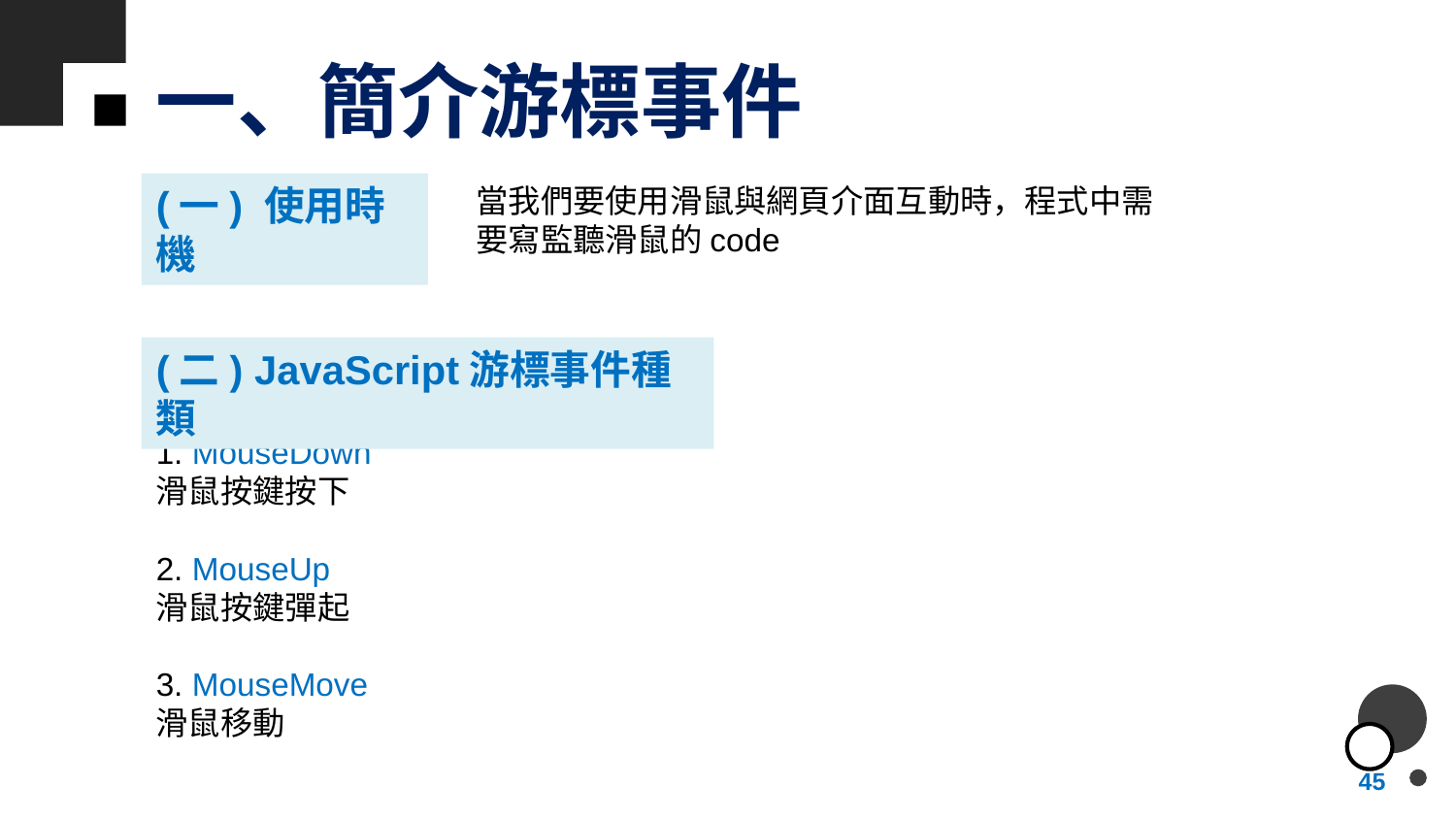

# 一、簡介游標事件
(一) 使用時機
當我們要使用滑鼠與網頁介面互動時，程式中需要寫監聽滑鼠的code
(二) JavaScript游標事件種類
1. MouseDown
滑鼠按鍵按下

2. MouseUp
滑鼠按鍵彈起

3. MouseMove
滑鼠移動

45